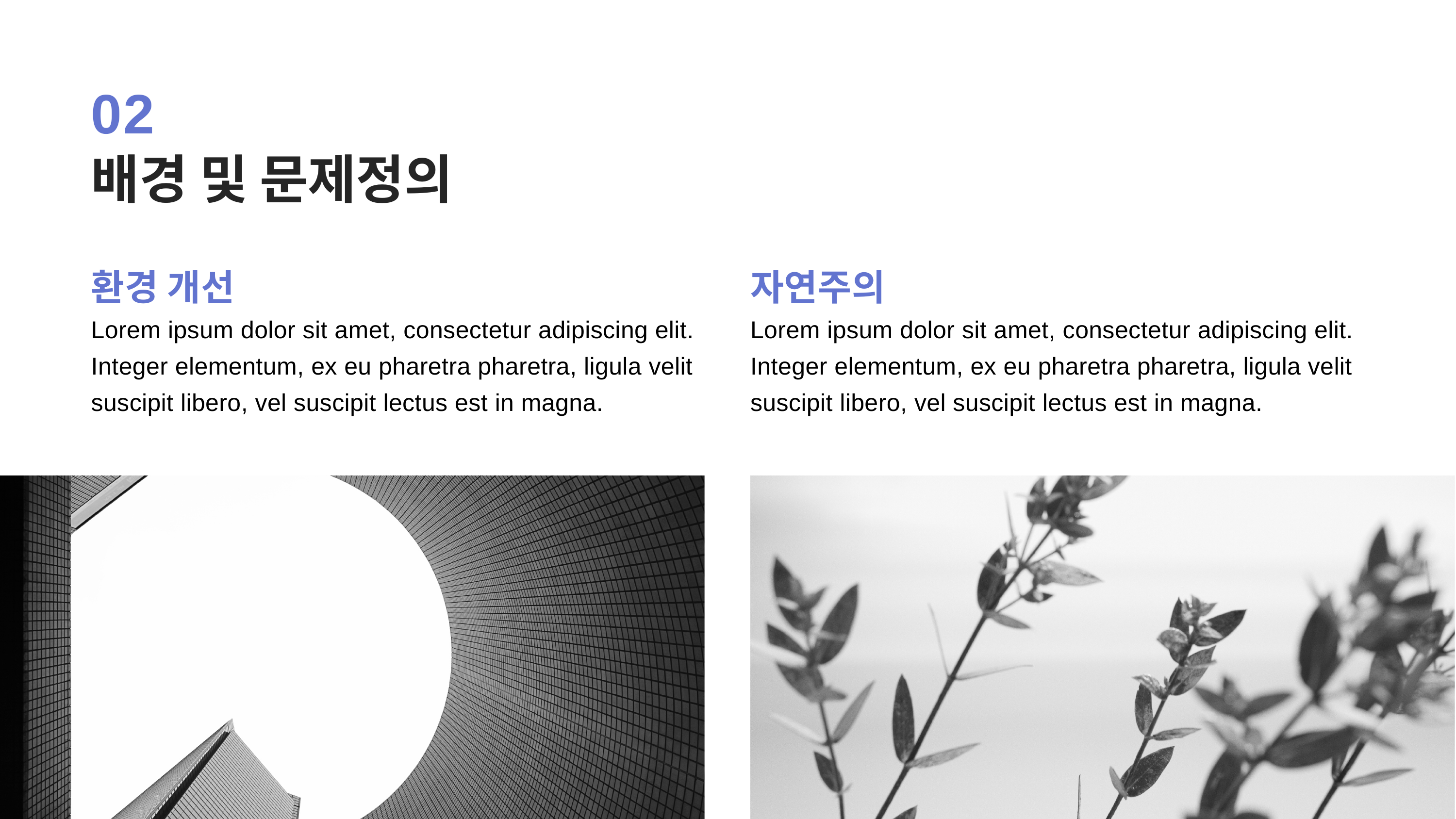

02
배경 및 문제정의
환경 개선
자연주의
Lorem ipsum dolor sit amet, consectetur adipiscing elit. Integer elementum, ex eu pharetra pharetra, ligula velit suscipit libero, vel suscipit lectus est in magna.
Lorem ipsum dolor sit amet, consectetur adipiscing elit. Integer elementum, ex eu pharetra pharetra, ligula velit suscipit libero, vel suscipit lectus est in magna.